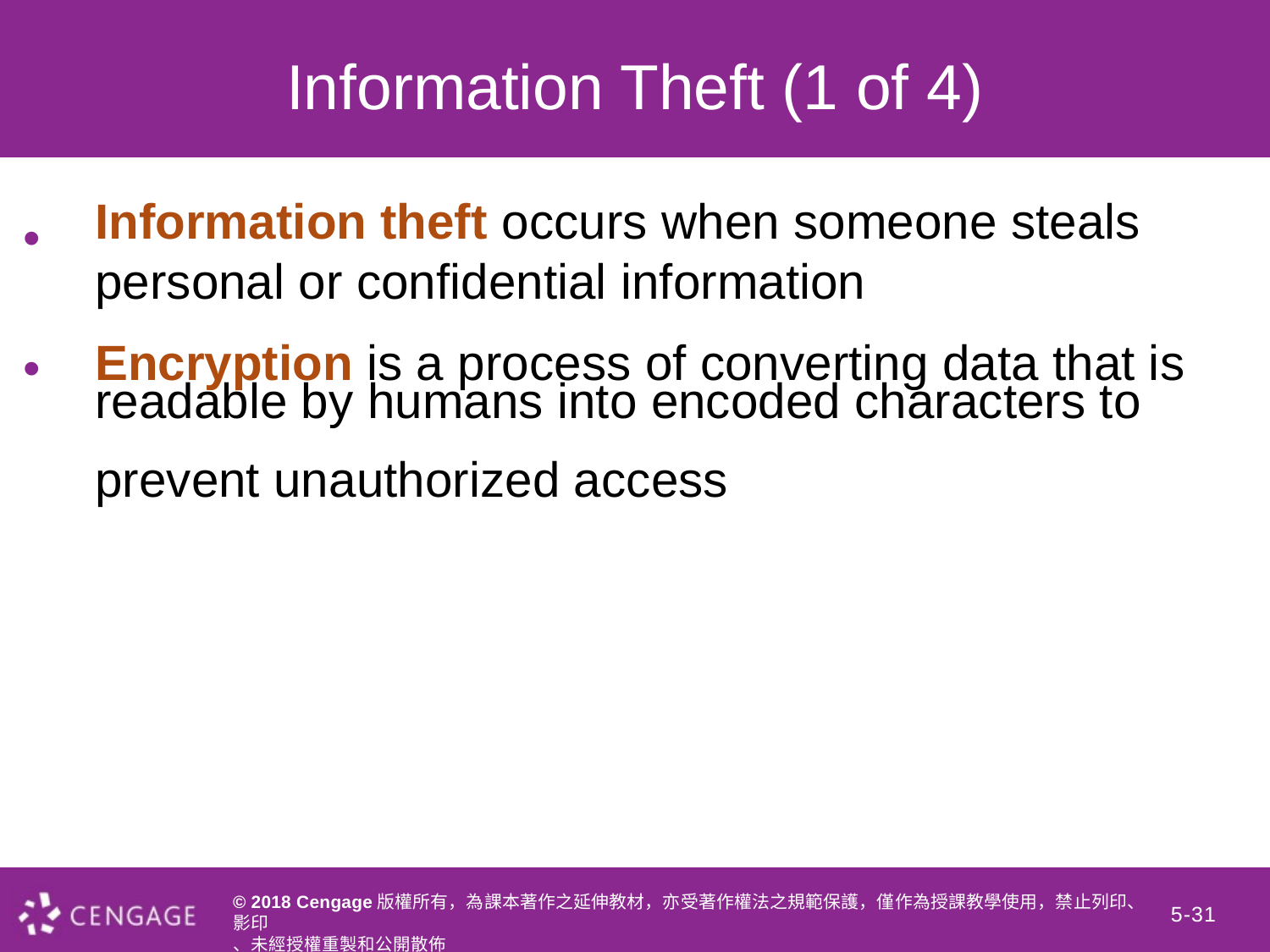

Information Theft (1 of 4)
•
Information theft occurs when someone steals personal or confidential information
Encryption is a process of converting data that is
readable by humans into encoded characters to
prevent unauthorized access
•

© 2018 Cengage版權所有，為課本著作之延伸教材，亦受著作權法之規範保護，僅作為授課教學使用，禁止列印、影印
、未經授權重製和公開散佈
5-31